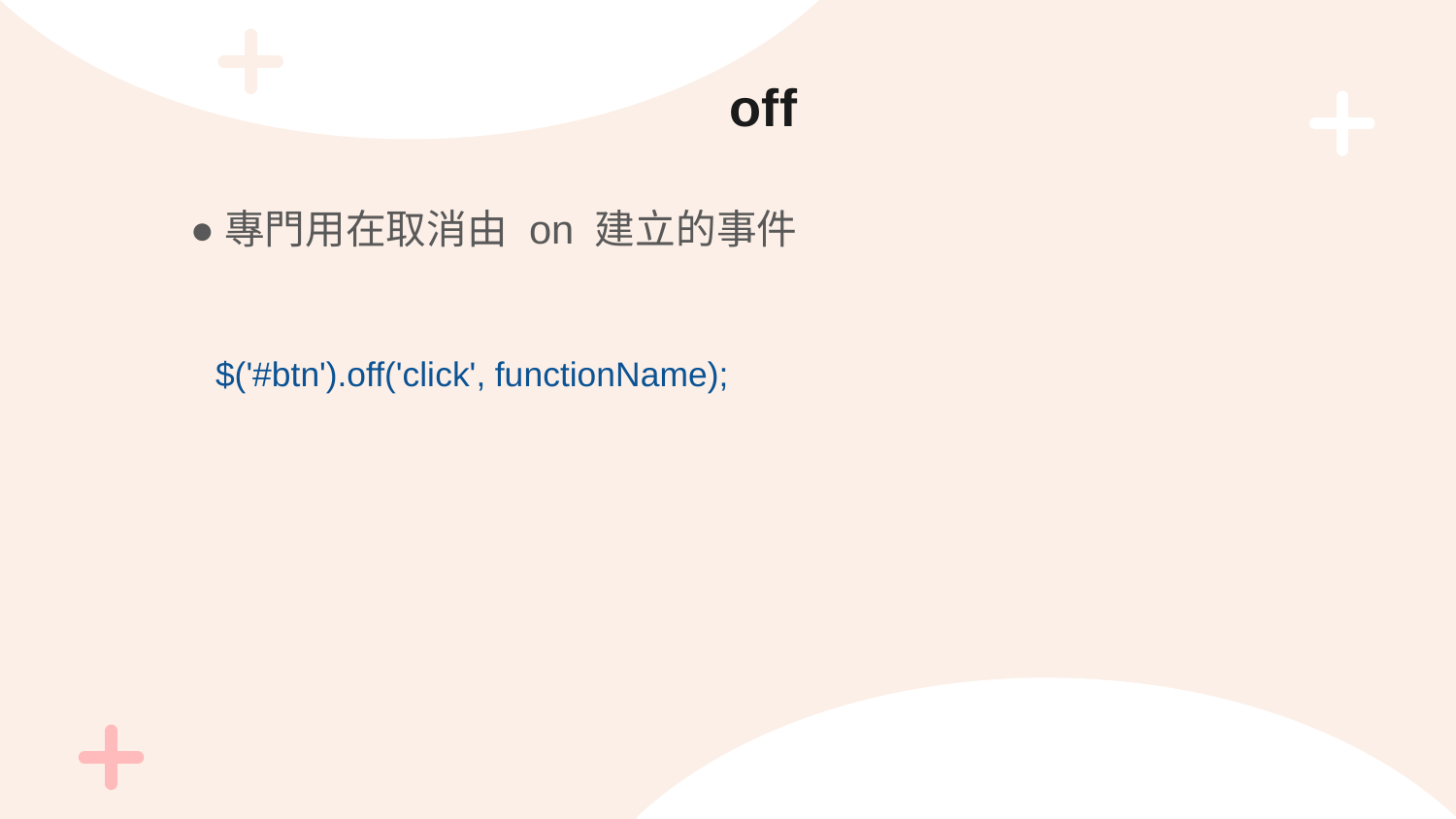

# off
●專門用在取消由 on 建立的事件

$('#btn').off('click', functionName);